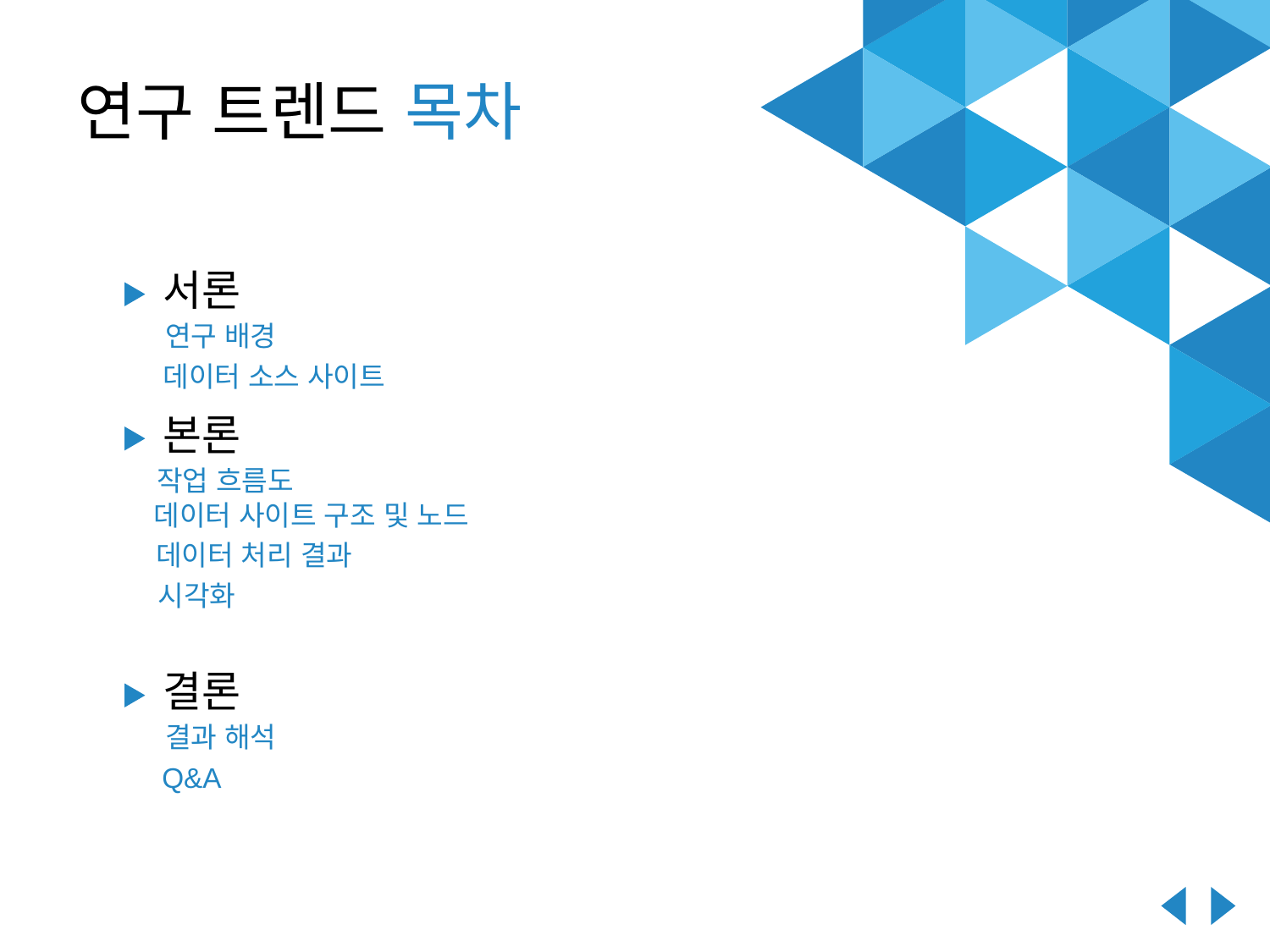

# 연구 트렌드 목차
서론

연구 배경
데이터 소스 사이트
본론

작업 흐름도
데이터 사이트 구조 및 노드
데이터 처리 결과
시각화
결론

결과 해석
Q&A